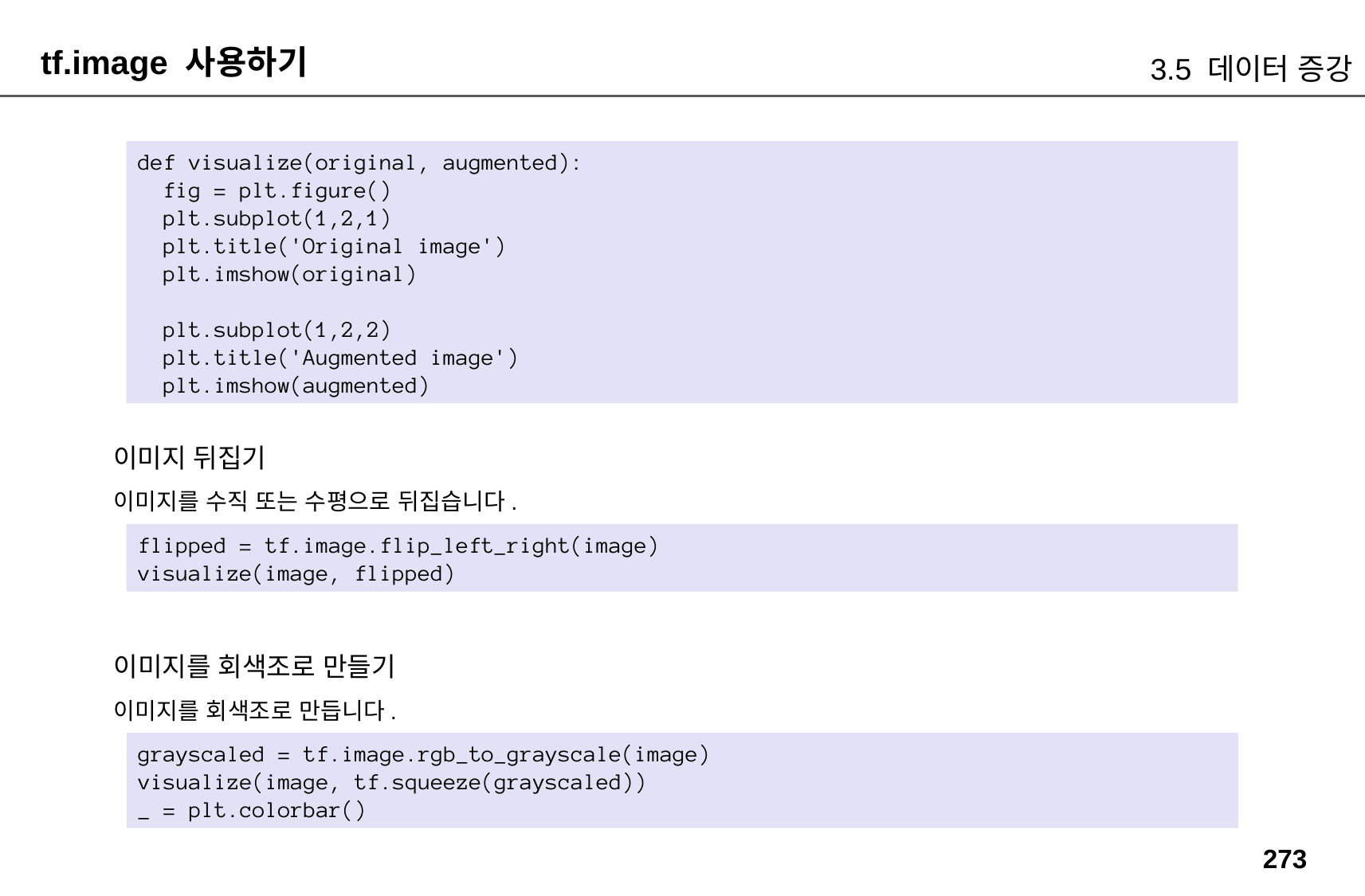

tf.image 사용하기
3.5 데이터 증강
def visualize(original, augmented):
  fig = plt.figure()
  plt.subplot(1,2,1)
  plt.title('Original image')
  plt.imshow(original)

  plt.subplot(1,2,2)
  plt.title('Augmented image')
  plt.imshow(augmented)
이미지 뒤집기
이미지를 수직 또는 수평으로 뒤집습니다.
flipped = tf.image.flip_left_right(image)
visualize(image, flipped)
이미지를 회색조로 만들기
이미지를 회색조로 만듭니다.
grayscaled = tf.image.rgb_to_grayscale(image)
visualize(image, tf.squeeze(grayscaled))
_ = plt.colorbar()